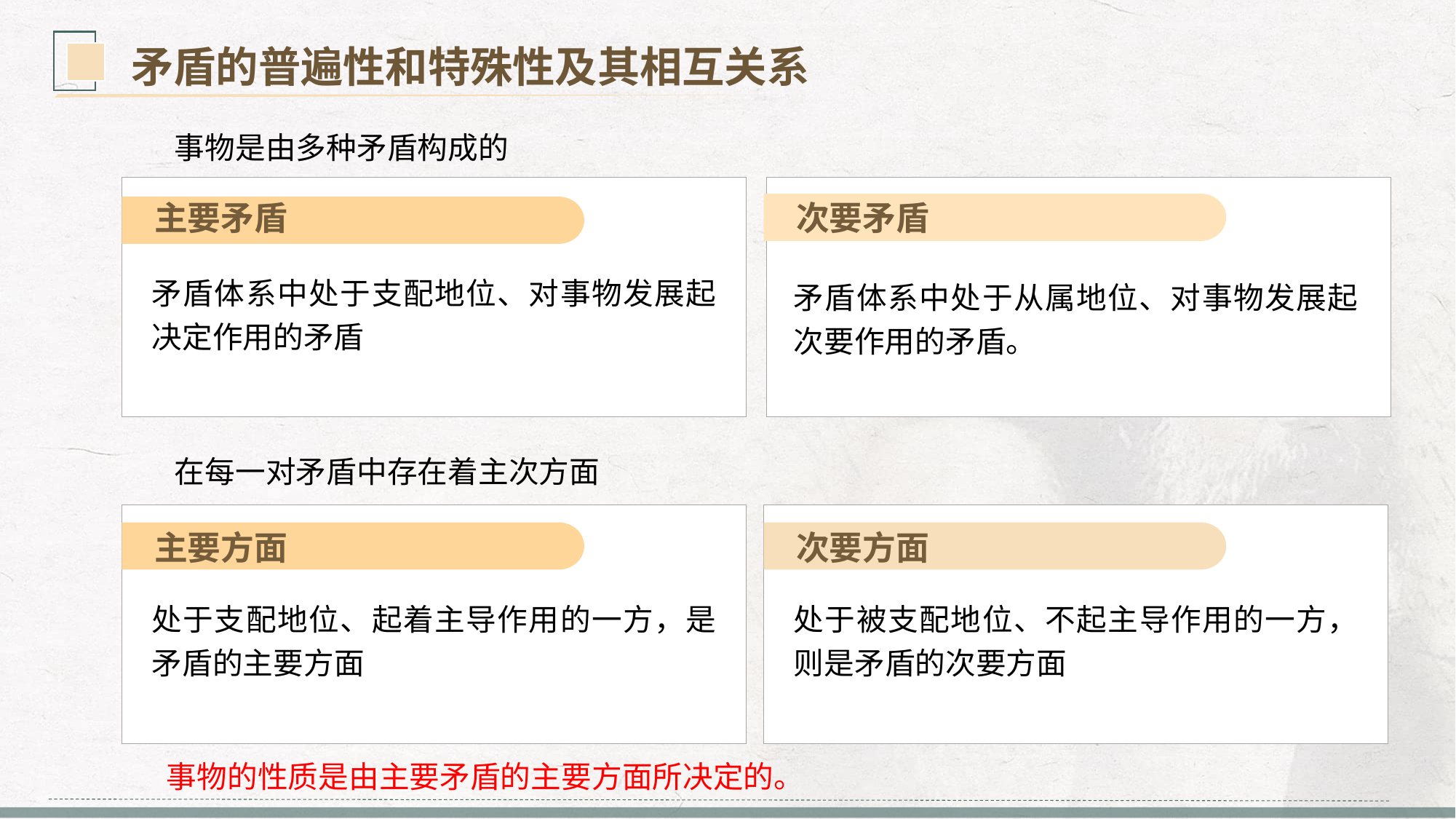

矛盾的普遍性和特殊性及其相互关系

事物是由多种矛盾构成的

主要矛盾

矛盾体系中处于支配地位、对事物发展起决定作用的矛盾

次要矛盾

矛盾体系中处于从属地位、对事物发展起次要作用的矛盾。

主要方面

处于支配地位、起着主导作用的一方，是矛盾的主要方面

次要方面

处于被支配地位、不起主导作用的一方，则是矛盾的次要方面
在每一对矛盾中存在着主次方面
事物的性质是由主要矛盾的主要方面所决定的。